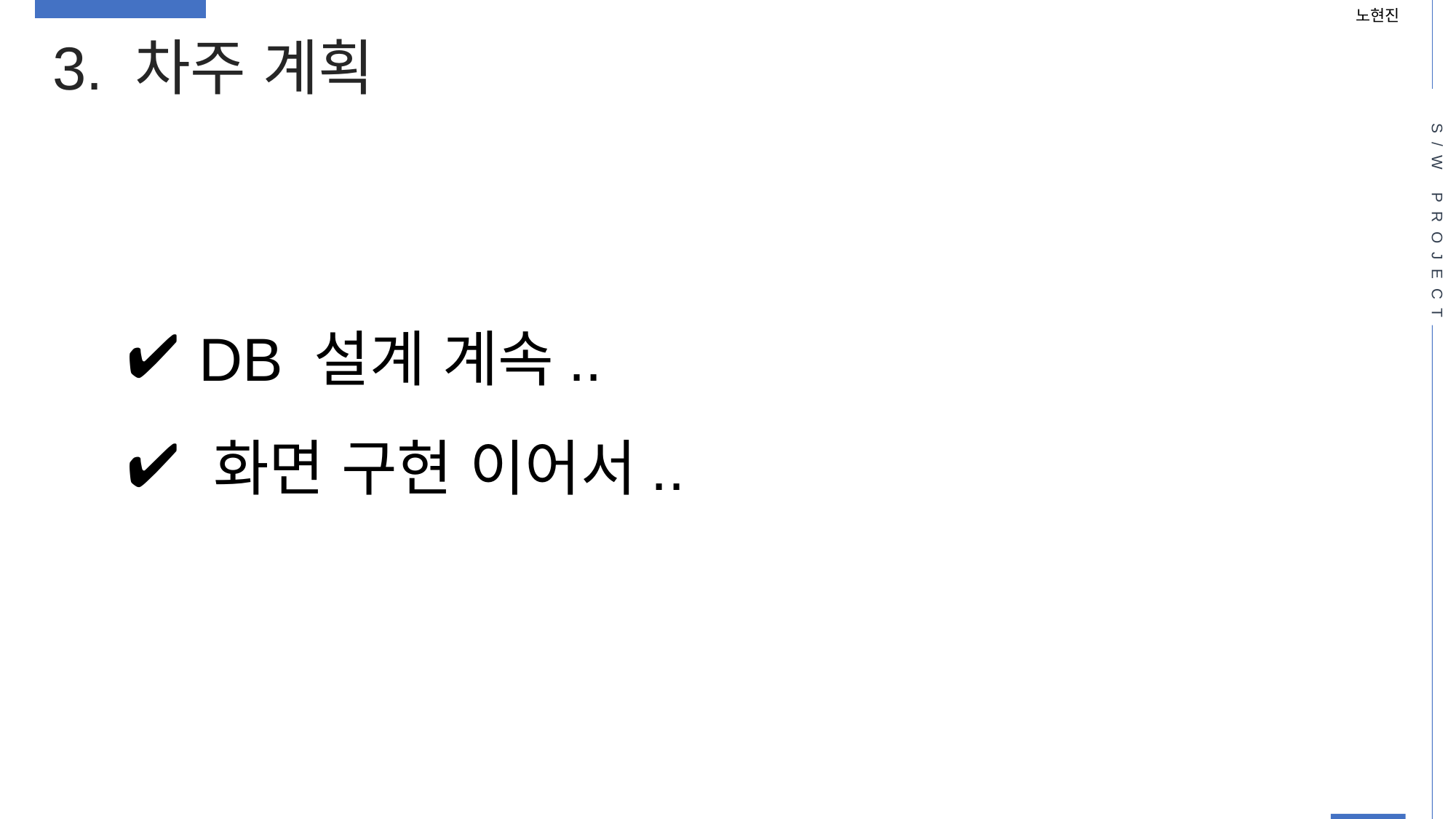

노현진
3. 차주 계획
S/W PROJECT
 DB 설계 계속..
 화면 구현 이어서..